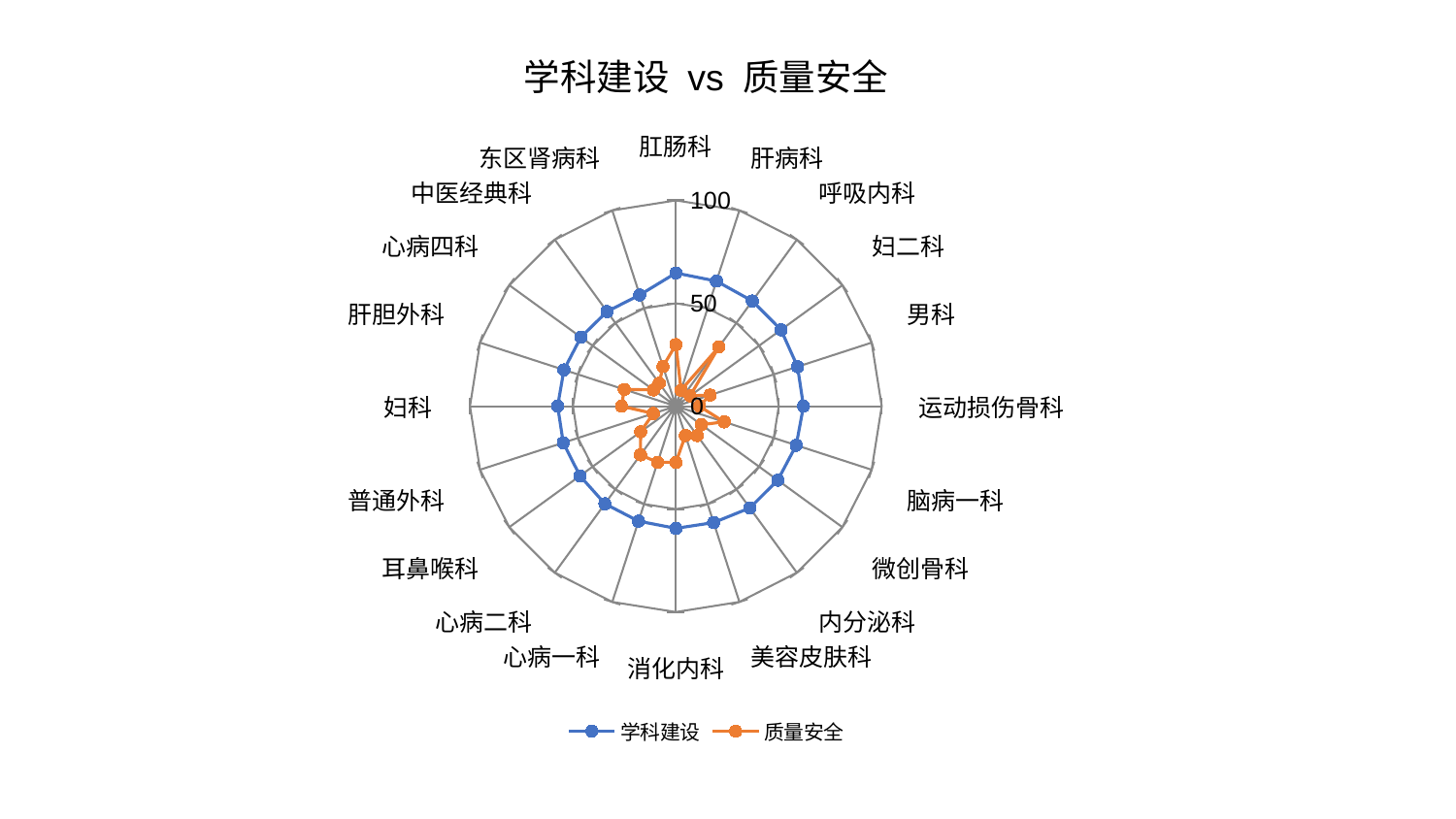

### Chart: 学科建设 vs 质量安全

| Category | 学科建设 | 质量安全 |
|---|---|---|
| 肛肠科 | 64.70502704977709 | 29.92769431811799 |
| 肝病科 | 63.888680918631486 | 8.153857301905287 |
| 呼吸内科 | 63.193868596329985 | 35.56020979947641 |
| 妇二科 | 63.174579340859175 | 8.54352204158691 |
| 男科 | 62.16696332074464 | 17.476953820704757 |
| 运动损伤骨科 | 62.00771975365041 | 11.361286699584623 |
| 脑病一科 | 61.4934687352056 | 24.69193718788515 |
| 微创骨科 | 61.18600884629828 | 15.304403676131017 |
| 内分泌科 | 61.14881233699916 | 17.656826532333348 |
| 美容皮肤科 | 59.46520972678397 | 14.972535912650098 |
| 消化内科 | 59.366861298035595 | 27.30361161844592 |
| 心病一科 | 58.7263887840355 | 28.681574888974488 |
| 心病二科 | 58.62473047095359 | 29.2688473024749 |
| 耳鼻喉科 | 57.5757223707084 | 21.149350280085173 |
| 普通外科 | 57.51558134387369 | 11.520271922288195 |
| 妇科 | 57.41419453482108 | 26.414668696719065 |
| 肝胆外科 | 57.16671502702316 | 26.341886646446596 |
| 心病四科 | 57.05341937768085 | 13.445088146699245 |
| 中医经典科 | 56.874564755647654 | 13.738912355164782 |
| 东区肾病科 | 56.82891781559769 | 20.264595113810806 |
13